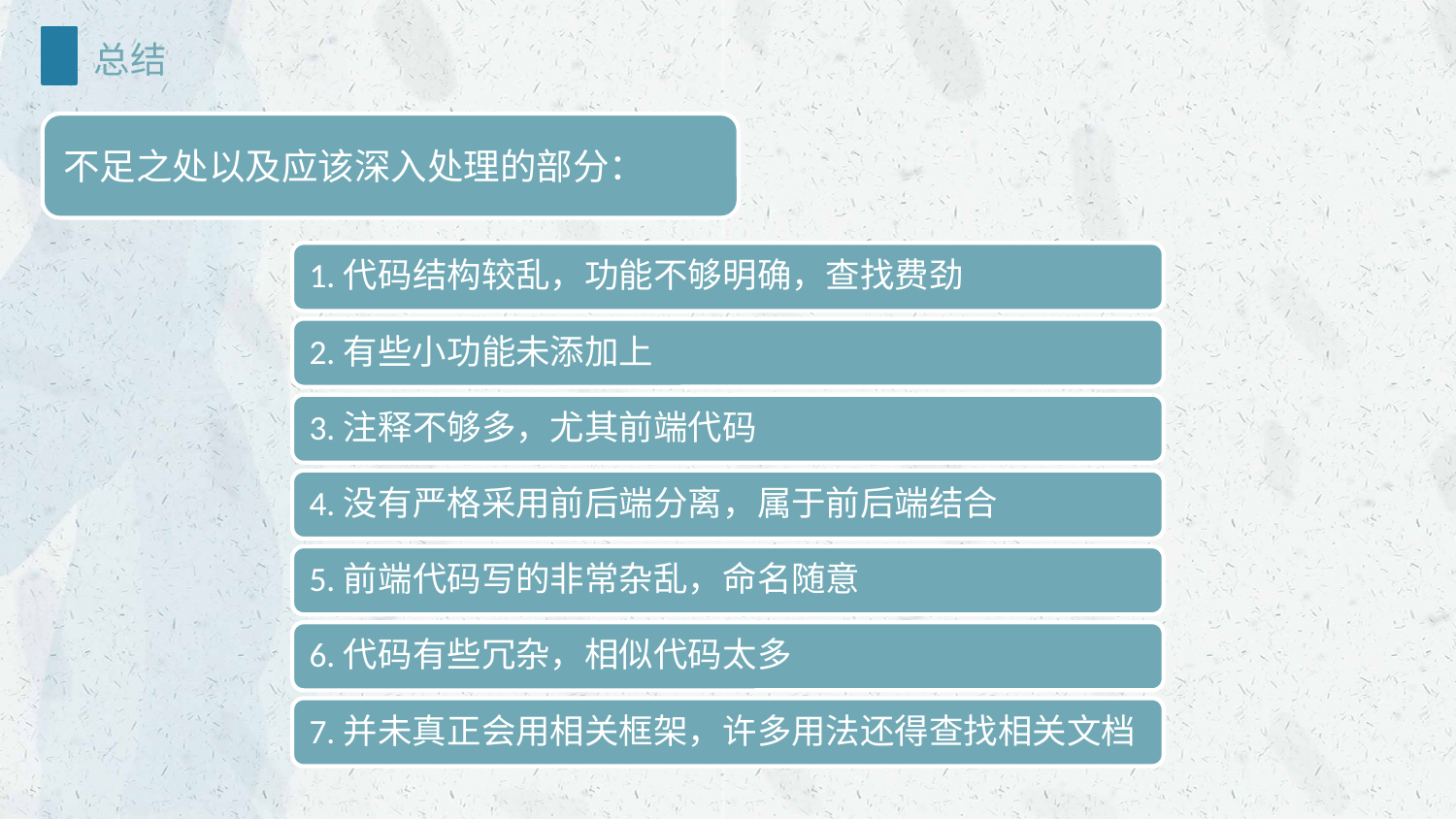

总结

不足之处以及应该深入处理的部分：
1.代码结构较乱，功能不够明确，查找费劲
2.有些小功能未添加上
3.注释不够多，尤其前端代码
4.没有严格采用前后端分离，属于前后端结合
5.前端代码写的非常杂乱，命名随意
6.代码有些冗杂，相似代码太多
7.并未真正会用相关框架，许多用法还得查找相关文档